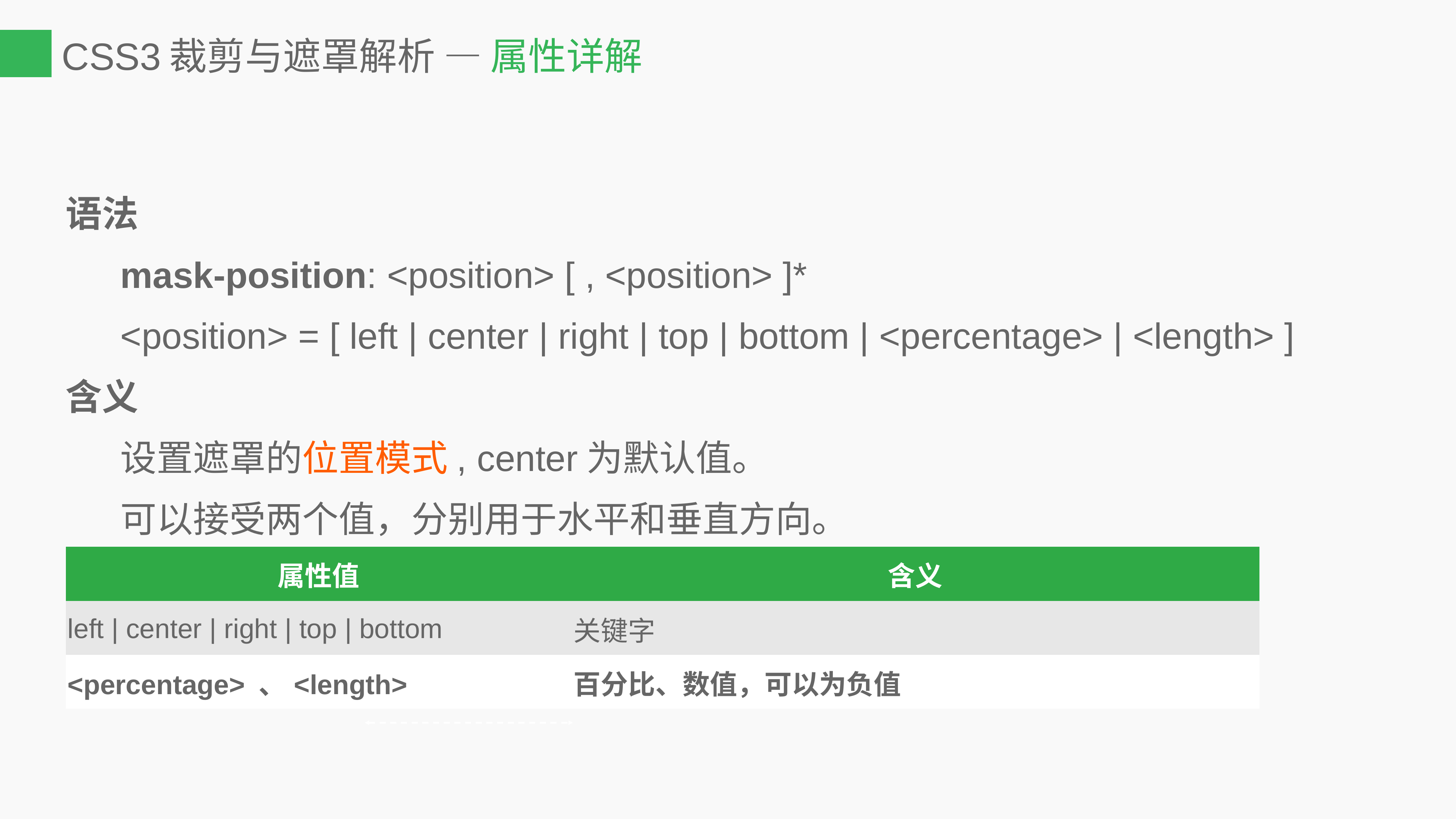

# CSS3裁剪与遮罩解析 — 属性详解
语法
	mask-position: <position> [ , <position> ]*
	<position> = [ left | center | right | top | bottom | <percentage> | <length> ]
含义
	设置遮罩的位置模式, center为默认值。
	可以接受两个值，分别用于水平和垂直方向。
	等同于background-repeat的值，可以接受1-2个值，代表横向和纵向。

| 属性值 | 含义 |
| --- | --- |
| left | center | right | top | bottom | 关键字 |
| <percentage> 、<length> | 百分比、数值，可以为负值 |